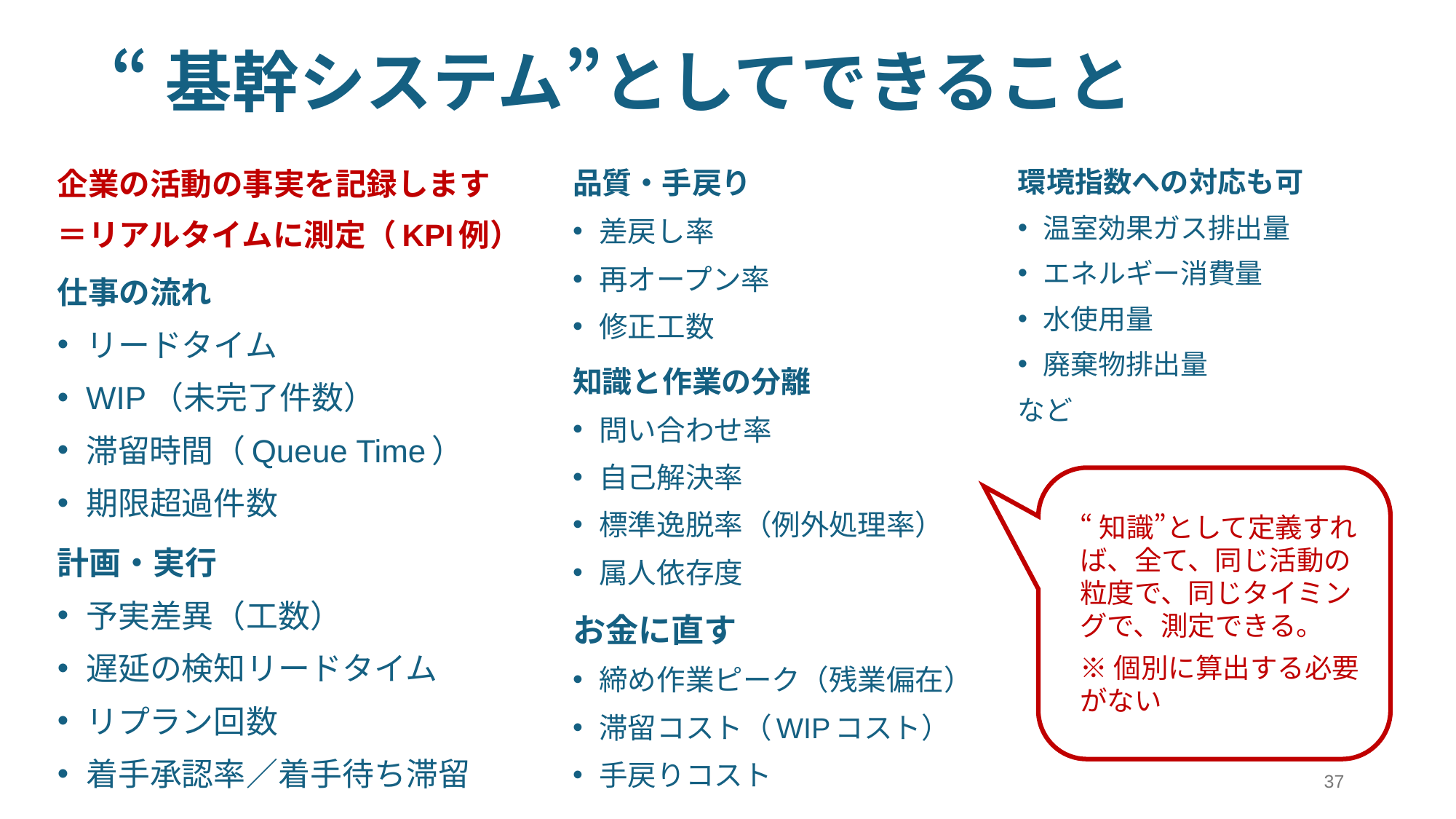

# “基幹システム”としてできること
企業の活動の事実を記録します
＝リアルタイムに測定（KPI例）
仕事の流れ
リードタイム
WIP（未完了件数）
滞留時間（Queue Time）
期限超過件数
計画・実行
予実差異（工数）
遅延の検知リードタイム
リプラン回数
着手承認率／着手待ち滞留

品質・手戻り
差戻し率
再オープン率
修正工数
知識と作業の分離
問い合わせ率
自己解決率
標準逸脱率（例外処理率）
属人依存度
お金に直す
締め作業ピーク（残業偏在）
滞留コスト（WIPコスト）
手戻りコスト
環境指数への対応も可
温室効果ガス排出量
エネルギー消費量
水使用量
廃棄物排出量
など
“知識”として定義すれば、全て、同じ活動の粒度で、同じタイミングで、測定できる。
※個別に算出する必要がない
37